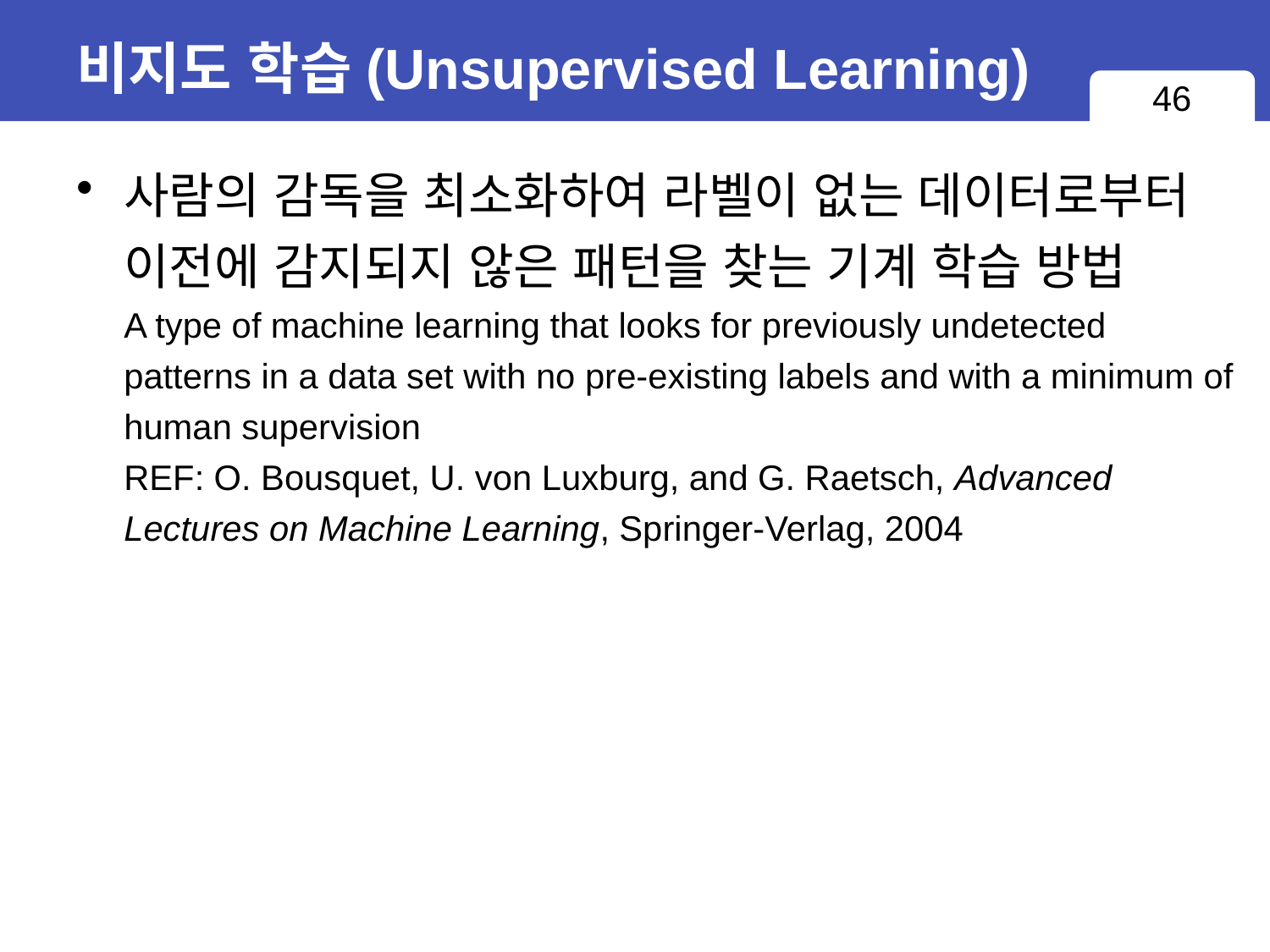

# 비지도 학습(Unsupervised Learning)
46
사람의 감독을 최소화하여 라벨이 없는 데이터로부터 이전에 감지되지 않은 패턴을 찾는 기계 학습 방법
A type of machine learning that looks for previously undetected patterns in a data set with no pre-existing labels and with a minimum of human supervision
REF: O. Bousquet, U. von Luxburg, and G. Raetsch, Advanced Lectures on Machine Learning, Springer-Verlag, 2004